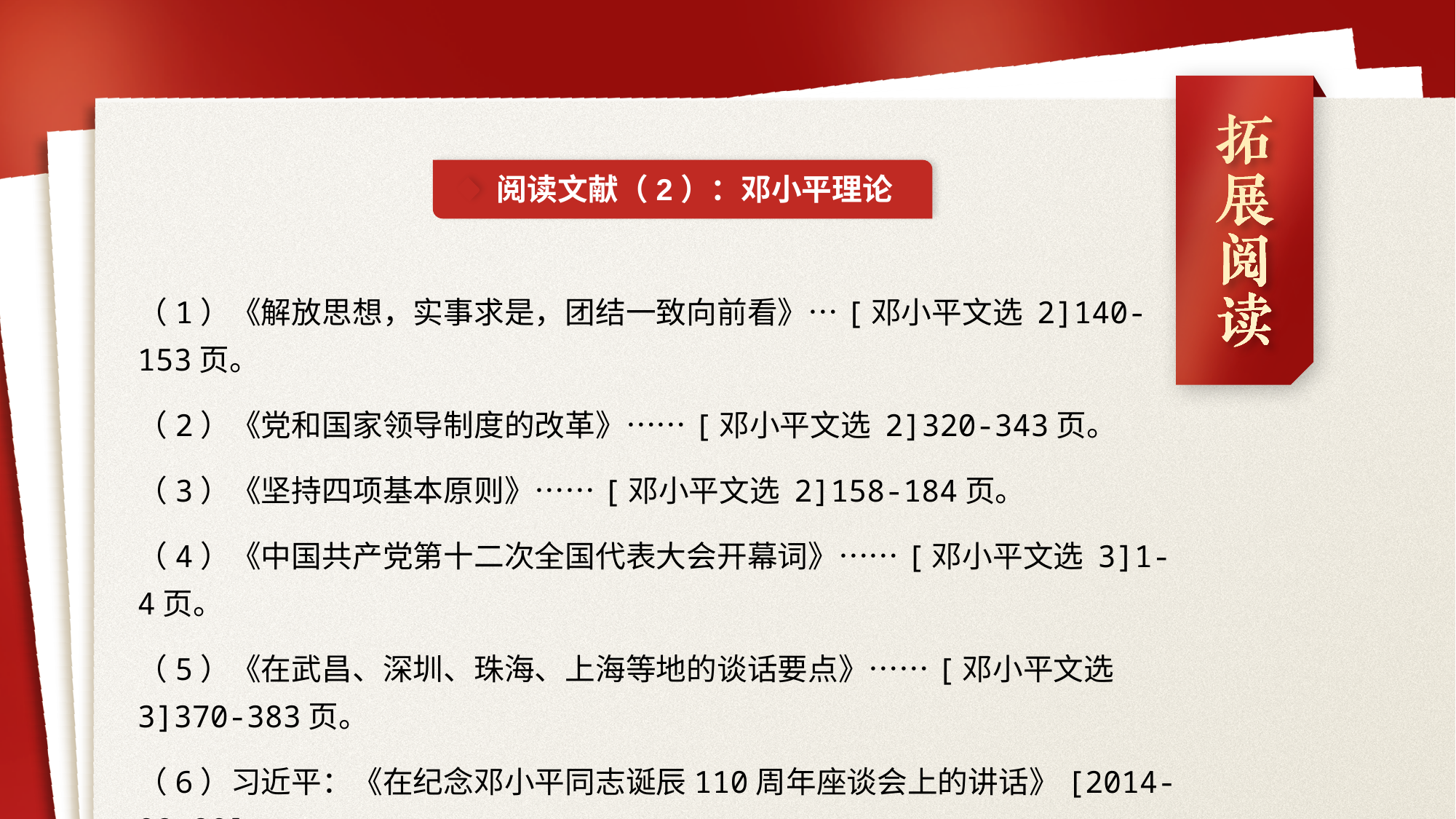

阅读文献（2）：邓小平理论

（1）《解放思想，实事求是，团结一致向前看》…[邓小平文选 2]140-153页。
（2）《党和国家领导制度的改革》……[邓小平文选 2]320-343页。
（3）《坚持四项基本原则》……[邓小平文选 2]158-184页。
（4）《中国共产党第十二次全国代表大会开幕词》……[邓小平文选 3]1-4页。
（5）《在武昌、深圳、珠海、上海等地的谈话要点》……[邓小平文选 3]370-383页。
（6）习近平：《在纪念邓小平同志诞辰110周年座谈会上的讲话》[2014-08-20]。